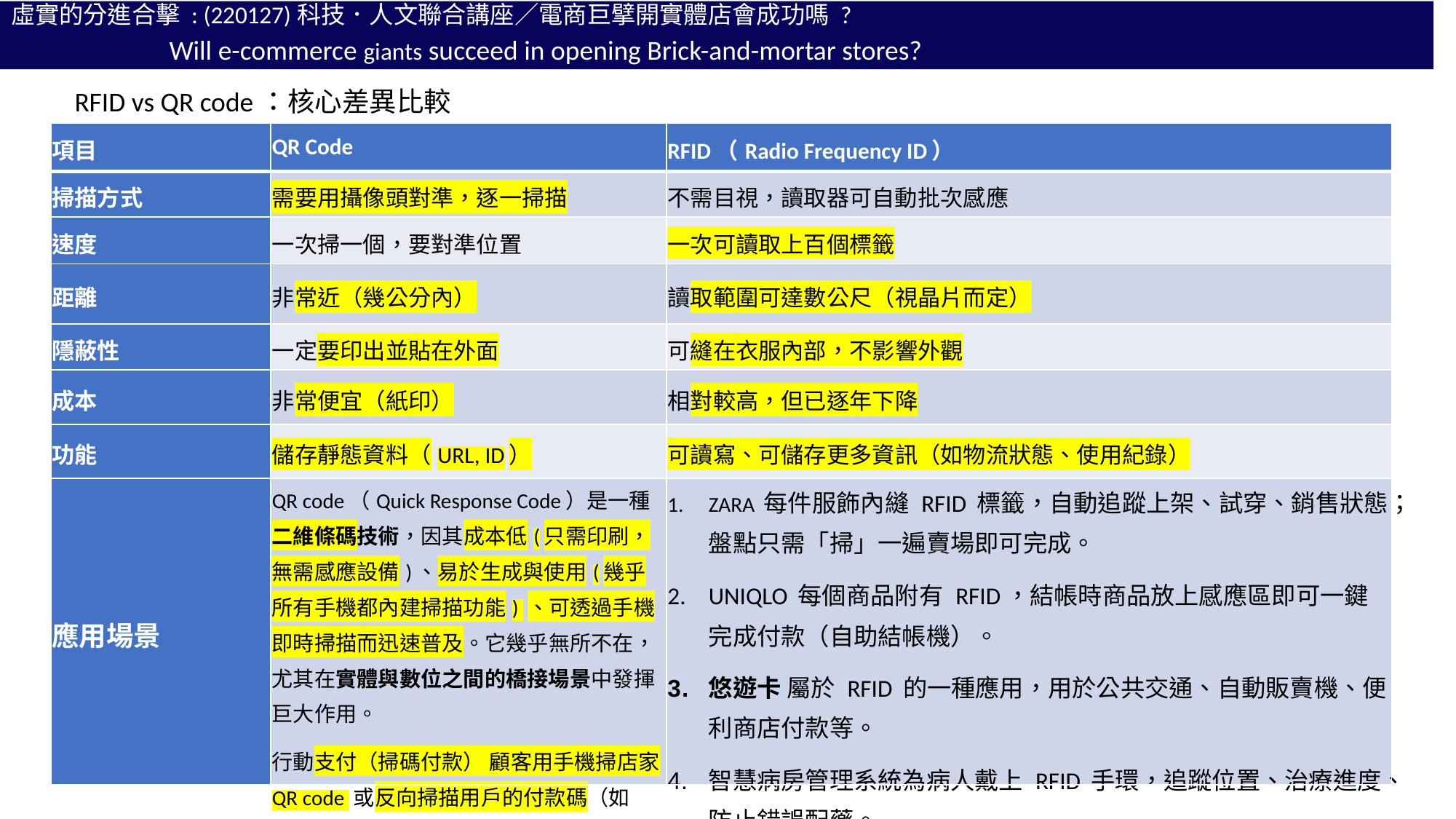

虛實的分進合擊 : (220127)科技．人文聯合講座／電商巨擘開實體店會成功嗎 ?                                                                                                                                      Will e-commerce giants succeed in opening Brick-and-mortar stores?
RFID vs QR code：核心差異比較
| 項目 | QR Code | RFID（Radio Frequency ID） |
| --- | --- | --- |
| 掃描方式 | 需要用攝像頭對準，逐一掃描 | 不需目視，讀取器可自動批次感應 |
| 速度 | 一次掃一個，要對準位置 | 一次可讀取上百個標籤 |
| 距離 | 非常近（幾公分內） | 讀取範圍可達數公尺（視晶片而定） |
| 隱蔽性 | 一定要印出並貼在外面 | 可縫在衣服內部，不影響外觀 |
| 成本 | 非常便宜（紙印） | 相對較高，但已逐年下降 |
| 功能 | 儲存靜態資料（URL, ID） | 可讀寫、可儲存更多資訊（如物流狀態、使用紀錄） |
| 應用場景 | QR code（Quick Response Code）是一種二維條碼技術，因其成本低(只需印刷，無需感應設備)、易於生成與使用(幾乎所有手機都內建掃描功能) 、可透過手機即時掃描而迅速普及。它幾乎無所不在，尤其在實體與數位之間的橋接場景中發揮巨大作用。 行動支付（掃碼付款） 顧客用手機掃店家 QR code 或反向掃描用戶的付款碼（如 Line Pay、微信支付、街口） | ZARA 每件服飾內縫 RFID 標籤，自動追蹤上架、試穿、銷售狀態；盤點只需「掃」一遍賣場即可完成。 UNIQLO 每個商品附有 RFID，結帳時商品放上感應區即可一鍵完成付款（自助結帳機）。 悠遊卡 屬於 RFID 的一種應用，用於公共交通、自動販賣機、便利商店付款等。 智慧病房管理系統為病人戴上 RFID 手環，追蹤位置、治療進度、防止錯誤配藥。 |